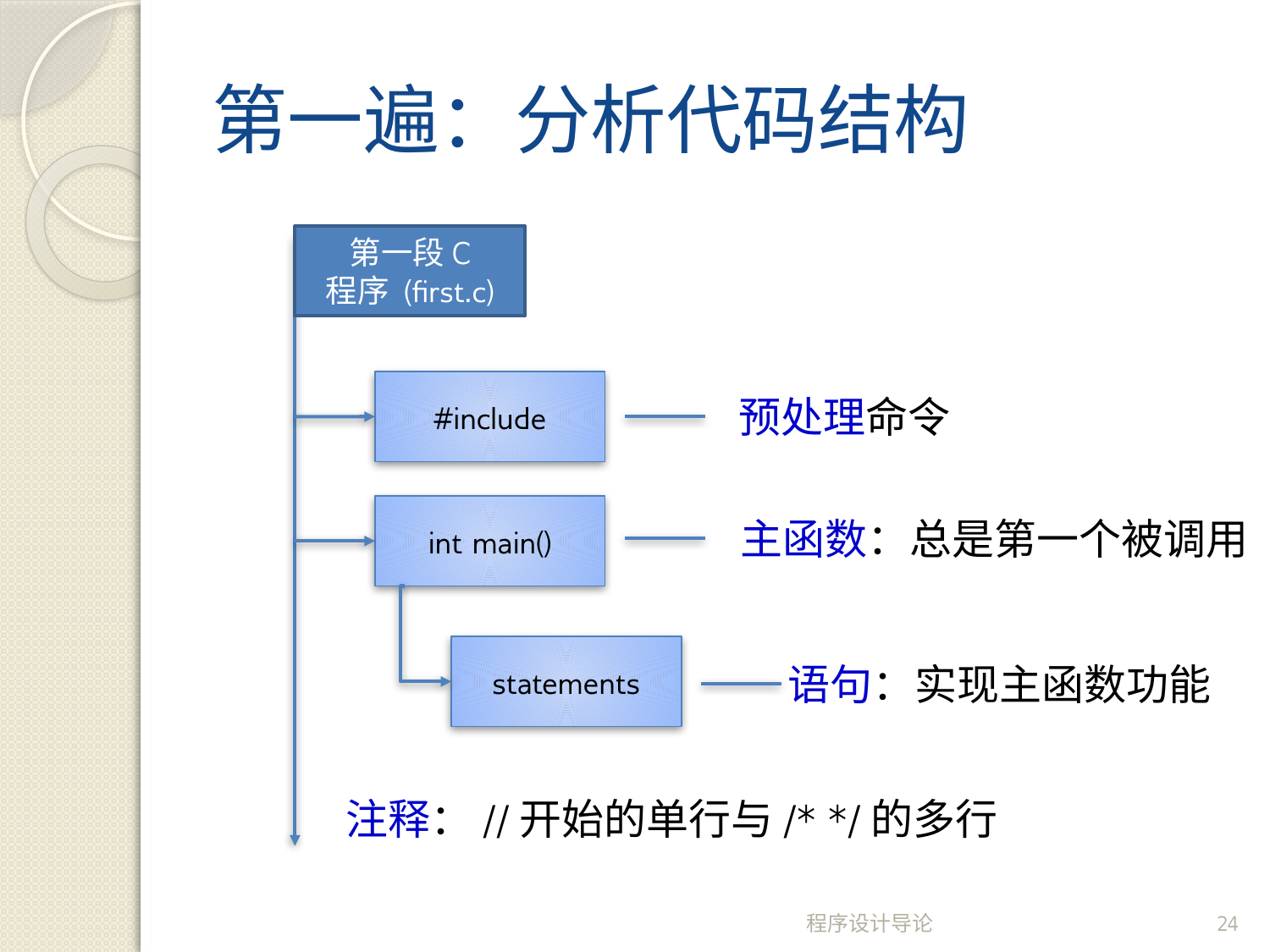

# 第一遍：分析代码结构
第一段C
程序 (first.c)
#include
预处理命令
int main()
主函数：总是第一个被调用
statements
语句：实现主函数功能
注释：//开始的单行与/* */的多行
程序设计导论
24